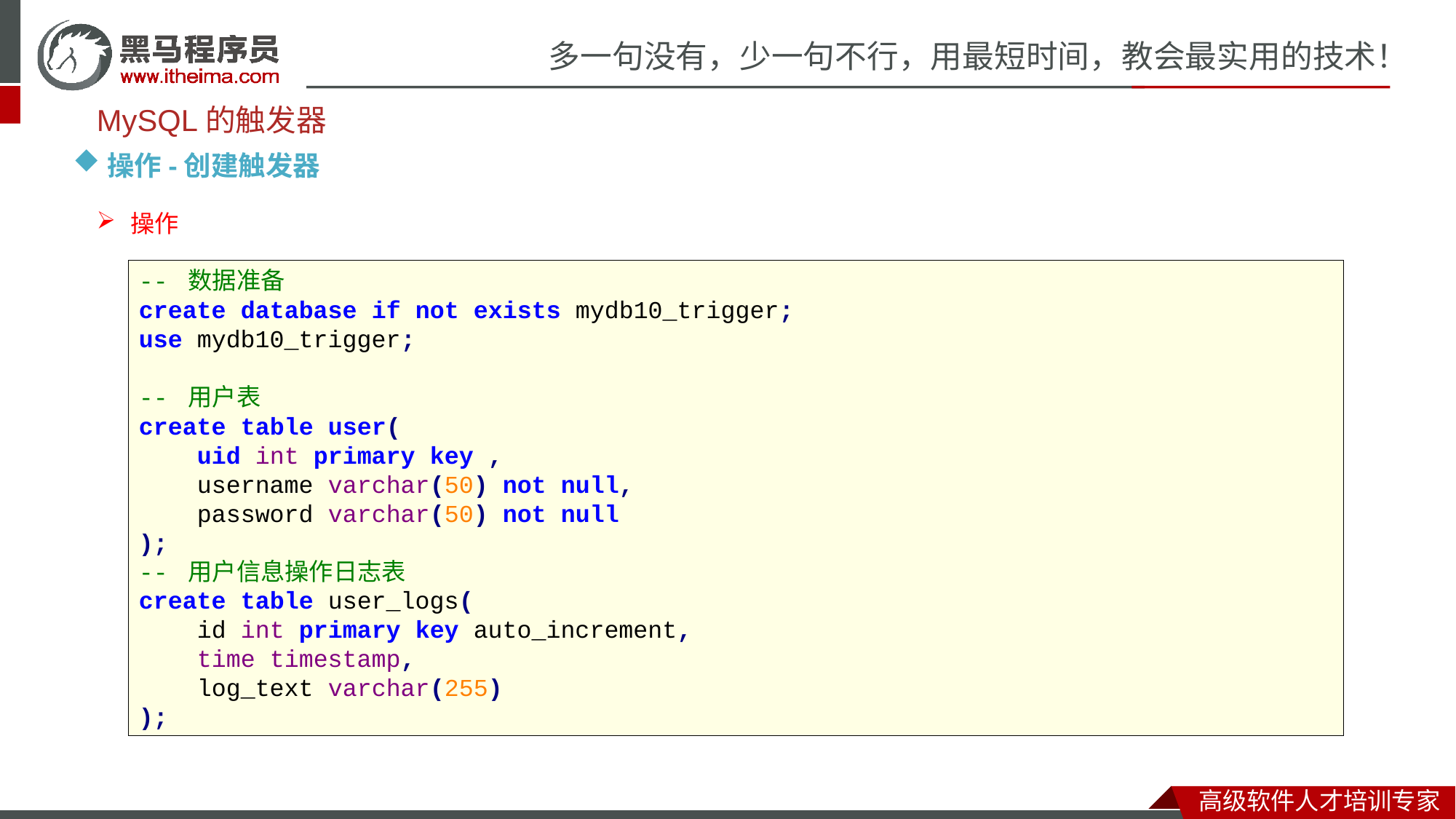

MySQL的触发器
操作-创建触发器
操作
-- 数据准备
create database if not exists mydb10_trigger;
use mydb10_trigger;

-- 用户表
create table user(
    uid int primary key ,
    username varchar(50) not null,
    password varchar(50) not null
);
-- 用户信息操作日志表
create table user_logs(
    id int primary key auto_increment,
    time timestamp,
    log_text varchar(255)
);